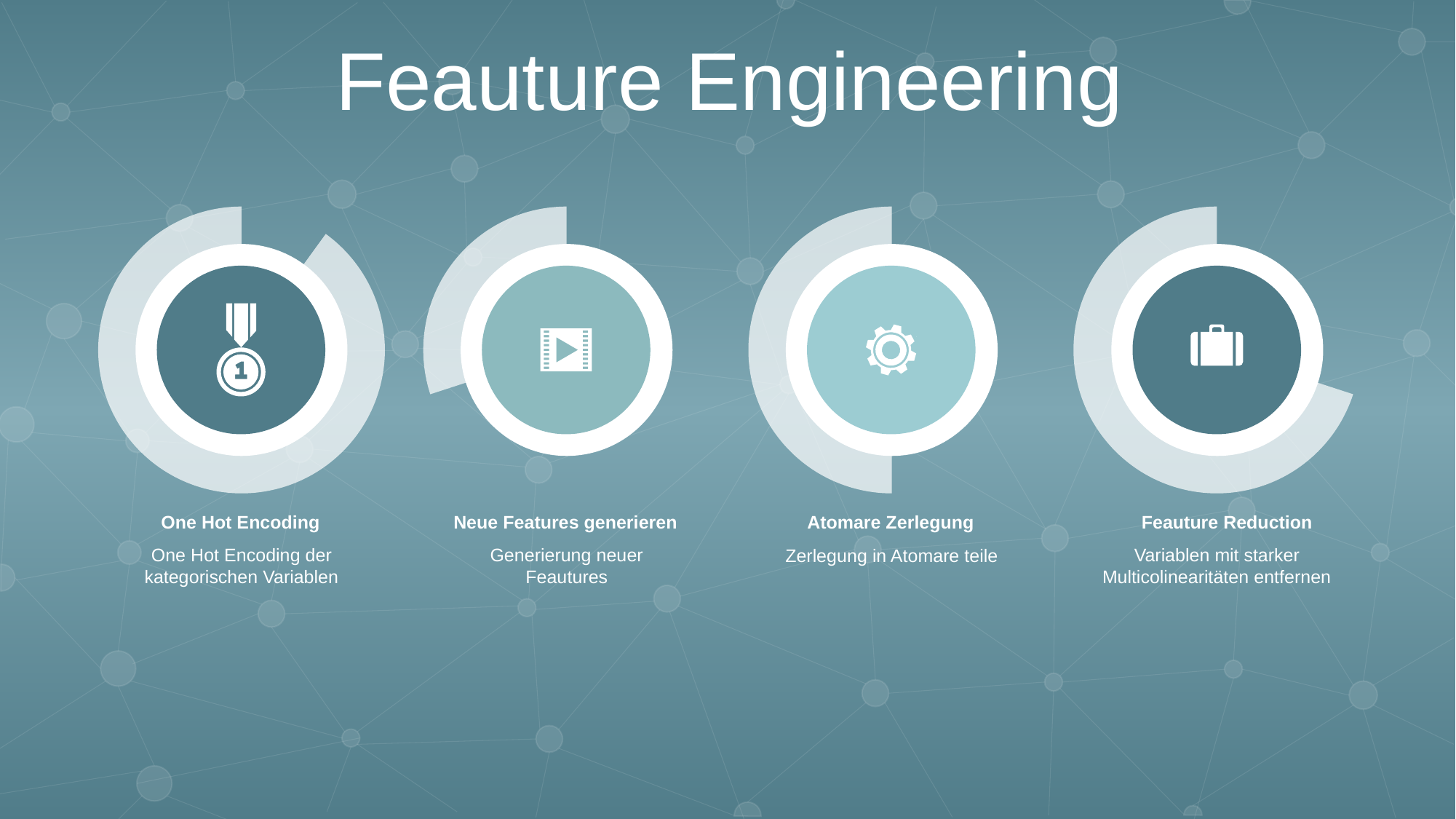

Feauture Engineering

### Chart

| Category | 판매 |
|---|---|
| 1분기 | 10.0 |
| 2분기 | 90.0 |

### Chart

| Category | 판매 |
|---|---|
| 1분기 | 70.0 |
| 2분기 | 30.0 |

### Chart

| Category | 판매 |
|---|---|
| 1분기 | 50.0 |
| 2분기 | 50.0 |

### Chart

| Category | 판매 |
|---|---|
| 1분기 | 30.0 |
| 2분기 | 70.0 |

One Hot Encoding
One Hot Encoding der kategorischen Variablen
Neue Features generieren
Generierung neuer Feautures
Atomare Zerlegung
Zerlegung in Atomare teile
Feauture Reduction
Variablen mit starker Multicolinearitäten entfernen